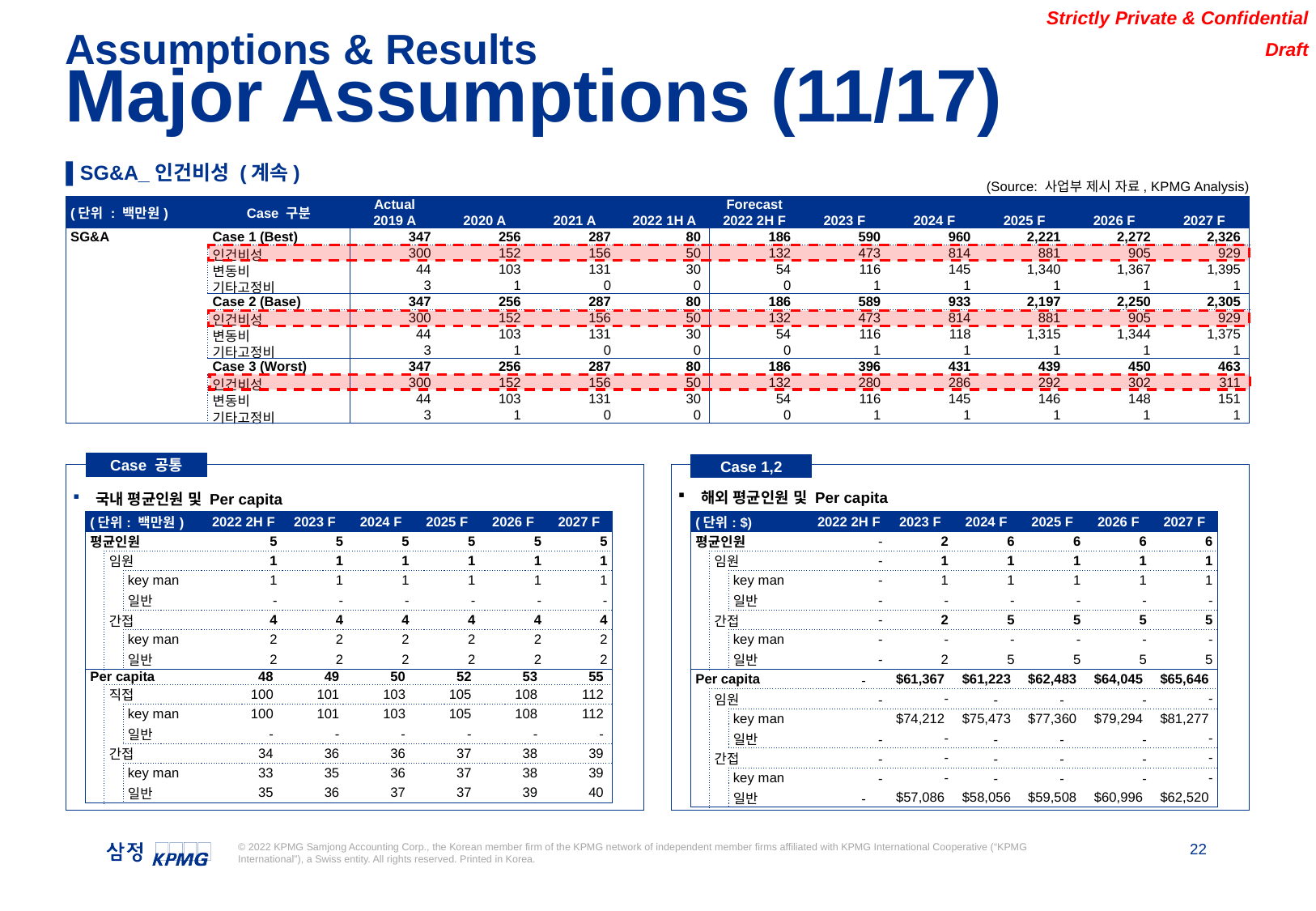

Assumptions & Results
Major Assumptions (11/17)
▌SG&A_인건비성 (계속)
(Source: 사업부 제시 자료, KPMG Analysis)
| (단위 : 백만원) | Case 구분 | Actual |  |  |  | Forecast |  |  |  |  |  |
| --- | --- | --- | --- | --- | --- | --- | --- | --- | --- | --- | --- |
|  |  | 2019 A | 2020 A | 2021 A | 2022 1H A | 2022 2H F | 2023 F | 2024 F | 2025 F | 2026 F | 2027 F |
| SG&A | Case 1 (Best) | 347 | 256 | 287 | 80 | 186 | 590 | 960 | 2,221 | 2,272 | 2,326 |
|  | 인건비성 | 300 | 152 | 156 | 50 | 132 | 473 | 814 | 881 | 905 | 929 |
|  | 변동비 | 44 | 103 | 131 | 30 | 54 | 116 | 145 | 1,340 | 1,367 | 1,395 |
|  | 기타고정비 | 3 | 1 | 0 | 0 | 0 | 1 | 1 | 1 | 1 | 1 |
|  | Case 2 (Base) | 347 | 256 | 287 | 80 | 186 | 589 | 933 | 2,197 | 2,250 | 2,305 |
|  | 인건비성 | 300 | 152 | 156 | 50 | 132 | 473 | 814 | 881 | 905 | 929 |
|  | 변동비 | 44 | 103 | 131 | 30 | 54 | 116 | 118 | 1,315 | 1,344 | 1,375 |
|  | 기타고정비 | 3 | 1 | 0 | 0 | 0 | 1 | 1 | 1 | 1 | 1 |
|  | Case 3 (Worst) | 347 | 256 | 287 | 80 | 186 | 396 | 431 | 439 | 450 | 463 |
|  | 인건비성 | 300 | 152 | 156 | 50 | 132 | 280 | 286 | 292 | 302 | 311 |
|  | 변동비 | 44 | 103 | 131 | 30 | 54 | 116 | 145 | 146 | 148 | 151 |
|  | 기타고정비 | 3 | 1 | 0 | 0 | 0 | 1 | 1 | 1 | 1 | 1 |

Case 공통
Case 1,2
Dd
해외 평균인원 및 Per capita

Dd
국내 평균인원 및 Per capita

| (단위: 백만원) | Forecast |  | 2022 2H F | 2023 F | 2024 F | 2025 F | 2026 F | 2027 F |
| --- | --- | --- | --- | --- | --- | --- | --- | --- |
| 평균인원 |  |  | 5 | 5 | 5 | 5 | 5 | 5 |
|  | 임원 |  | 1 | 1 | 1 | 1 | 1 | 1 |
|  |  | key man | 1 | 1 | 1 | 1 | 1 | 1 |
|  |  | 일반 | - | - | - | - | - | - |
|  | 간접 |  | 4 | 4 | 4 | 4 | 4 | 4 |
|  |  | key man | 2 | 2 | 2 | 2 | 2 | 2 |
|  |  | 일반 | 2 | 2 | 2 | 2 | 2 | 2 |
| Per capita |  |  | 48 | 49 | 50 | 52 | 53 | 55 |
|  | 직접 |  | 100 | 101 | 103 | 105 | 108 | 112 |
|  |  | key man | 100 | 101 | 103 | 105 | 108 | 112 |
|  |  | 일반 | - | - | - | - | - | - |
|  | 간접 |  | 34 | 36 | 36 | 37 | 38 | 39 |
|  |  | key man | 33 | 35 | 36 | 37 | 38 | 39 |
|  |  | 일반 | 35 | 36 | 37 | 37 | 39 | 40 |
| (단위: $) | Forecast |  | 2022 2H F | 2023 F | 2024 F | 2025 F | 2026 F | 2027 F |
| --- | --- | --- | --- | --- | --- | --- | --- | --- |
| 평균인원 |  |  | - | 2 | 6 | 6 | 6 | 6 |
|  | 임원 |  | - | 1 | 1 | 1 | 1 | 1 |
|  |  | key man | - | 1 | 1 | 1 | 1 | 1 |
|  |  | 일반 | - | - | - | - | - | - |
|  | 간접 |  | - | 2 | 5 | 5 | 5 | 5 |
|  |  | key man | - | - | - | - | - | - |
|  |  | 일반 | - | 2 | 5 | 5 | 5 | 5 |
| Per capita |  |  | - | $61,367 | $61,223 | $62,483 | $64,045 | $65,646 |
|  | 임원 |  | - | - | - | - | - | - |
|  |  | key man |  | $74,212 | $75,473 | $77,360 | $79,294 | $81,277 |
|  |  | 일반 | - | - | - | - | - | - |
|  | 간접 |  | - | - | - | - | - | - |
|  |  | key man | - | - | - | - | - | - |
|  |  | 일반 | - | $57,086 | $58,056 | $59,508 | $60,996 | $62,520 |